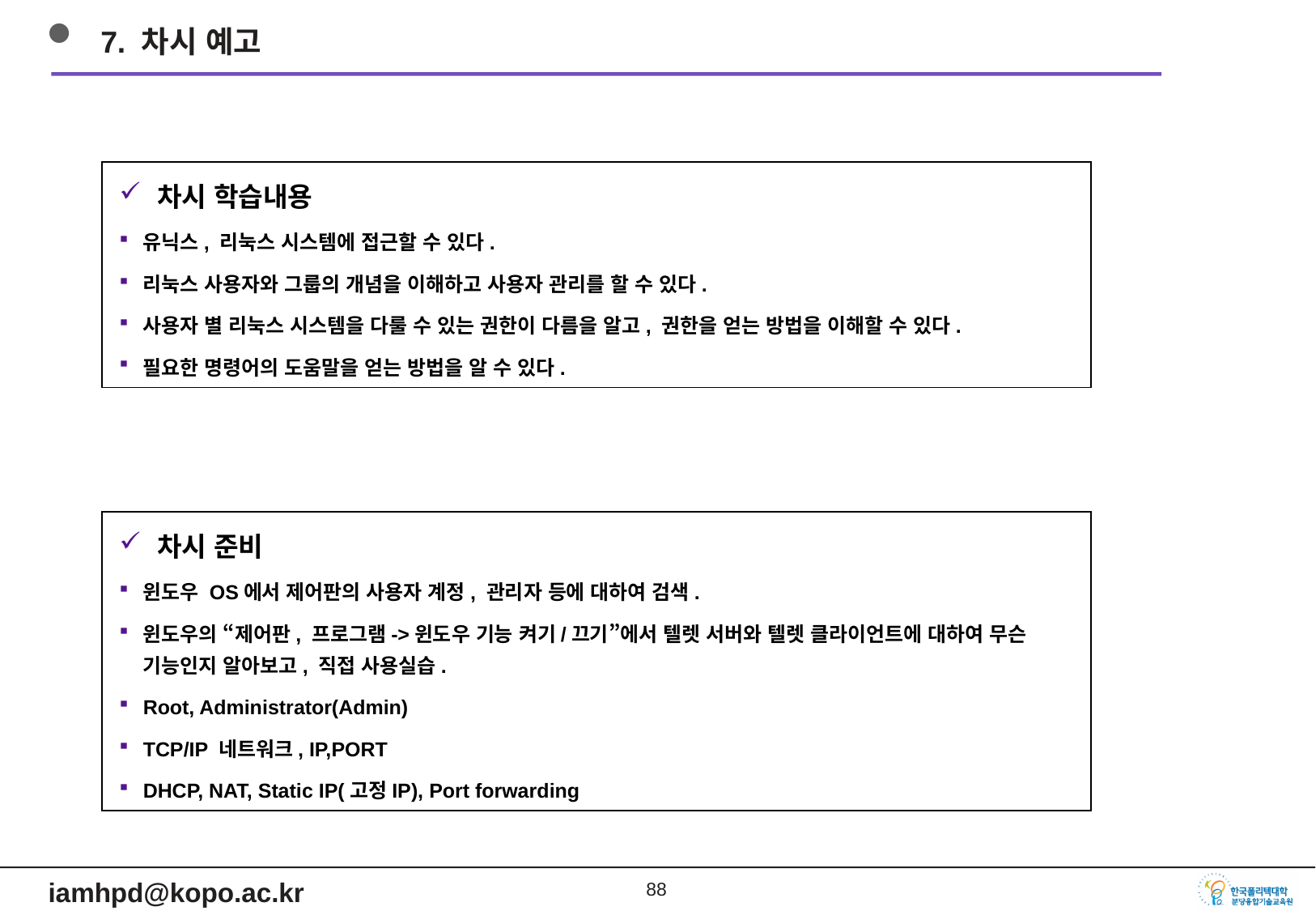

7. 차시 예고
차시 학습내용
유닉스, 리눅스 시스템에 접근할 수 있다.
리눅스 사용자와 그룹의 개념을 이해하고 사용자 관리를 할 수 있다.
사용자 별 리눅스 시스템을 다룰 수 있는 권한이 다름을 알고, 권한을 얻는 방법을 이해할 수 있다.
필요한 명령어의 도움말을 얻는 방법을 알 수 있다.
차시 준비
윈도우 OS에서 제어판의 사용자 계정, 관리자 등에 대하여 검색.
윈도우의 “제어판, 프로그램->윈도우 기능 켜기/끄기”에서 텔렛 서버와 텔렛 클라이언트에 대하여 무슨 기능인지 알아보고, 직접 사용실습.
Root, Administrator(Admin)
TCP/IP 네트워크, IP,PORT
DHCP, NAT, Static IP(고정IP), Port forwarding
88